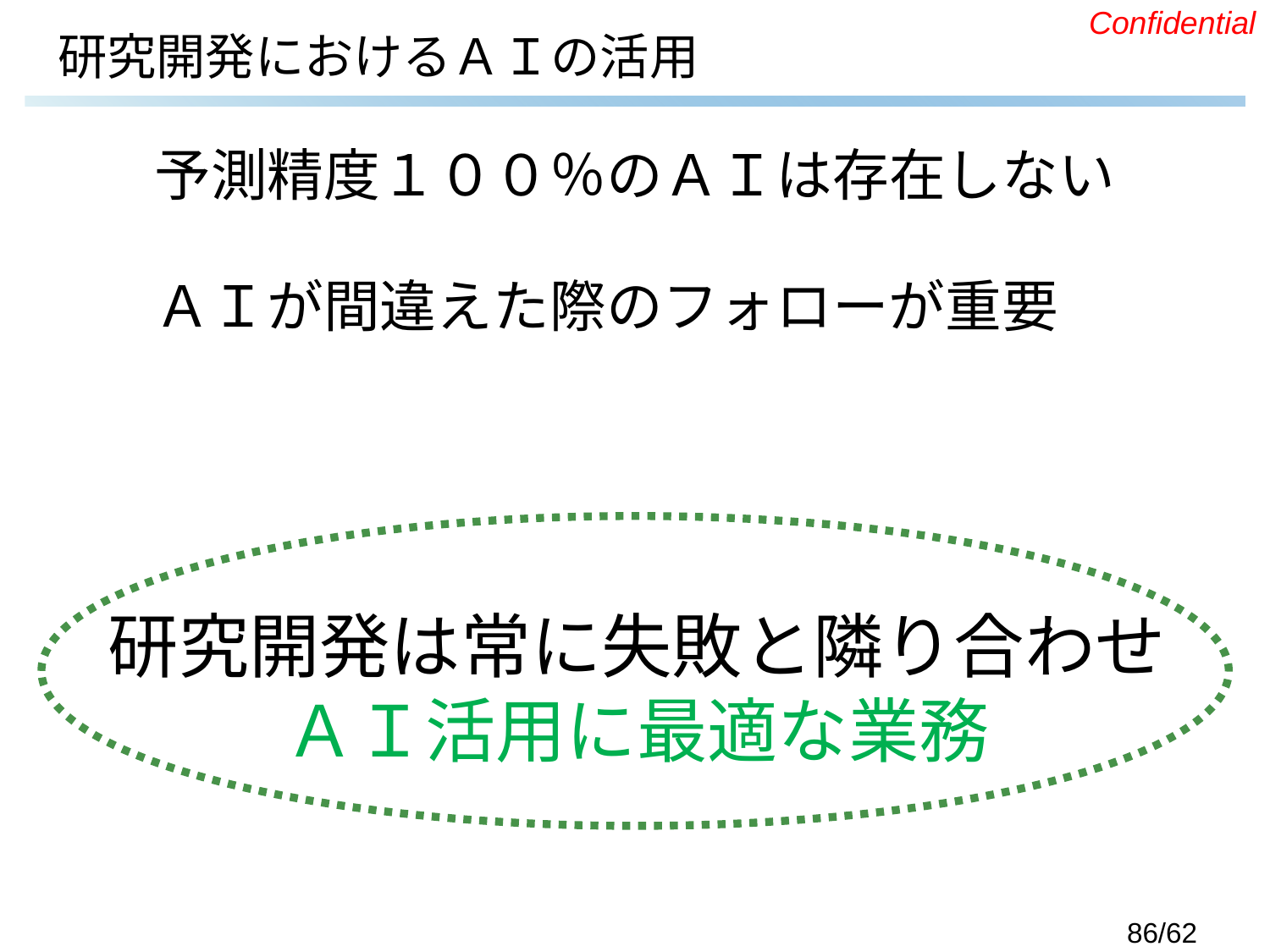

# 研究開発におけるＡＩの活用
予測精度１００％のＡＩは存在しない
ＡＩが間違えた際のフォローが重要

研究開発は常に失敗と隣り合わせ
ＡＩ活用に最適な業務